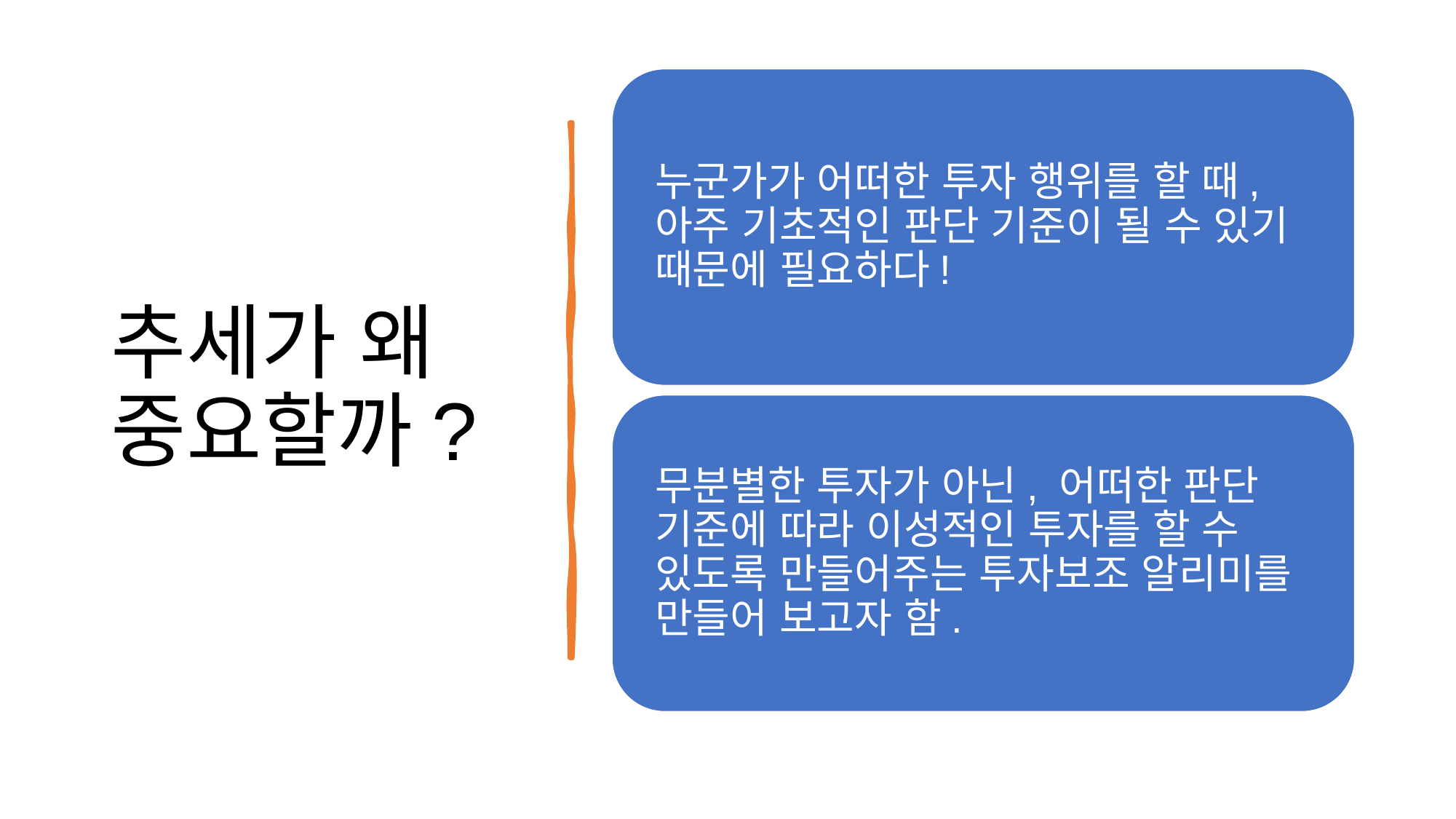

# 추세가 왜 중요할까?
누군가가 어떠한 투자 행위를 할 때, 아주 기초적인 판단 기준이 될 수 있기 때문에 필요하다!
무분별한 투자가 아닌, 어떠한 판단 기준에 따라 이성적인 투자를 할 수 있도록 만들어주는 투자보조 알리미를 만들어 보고자 함.